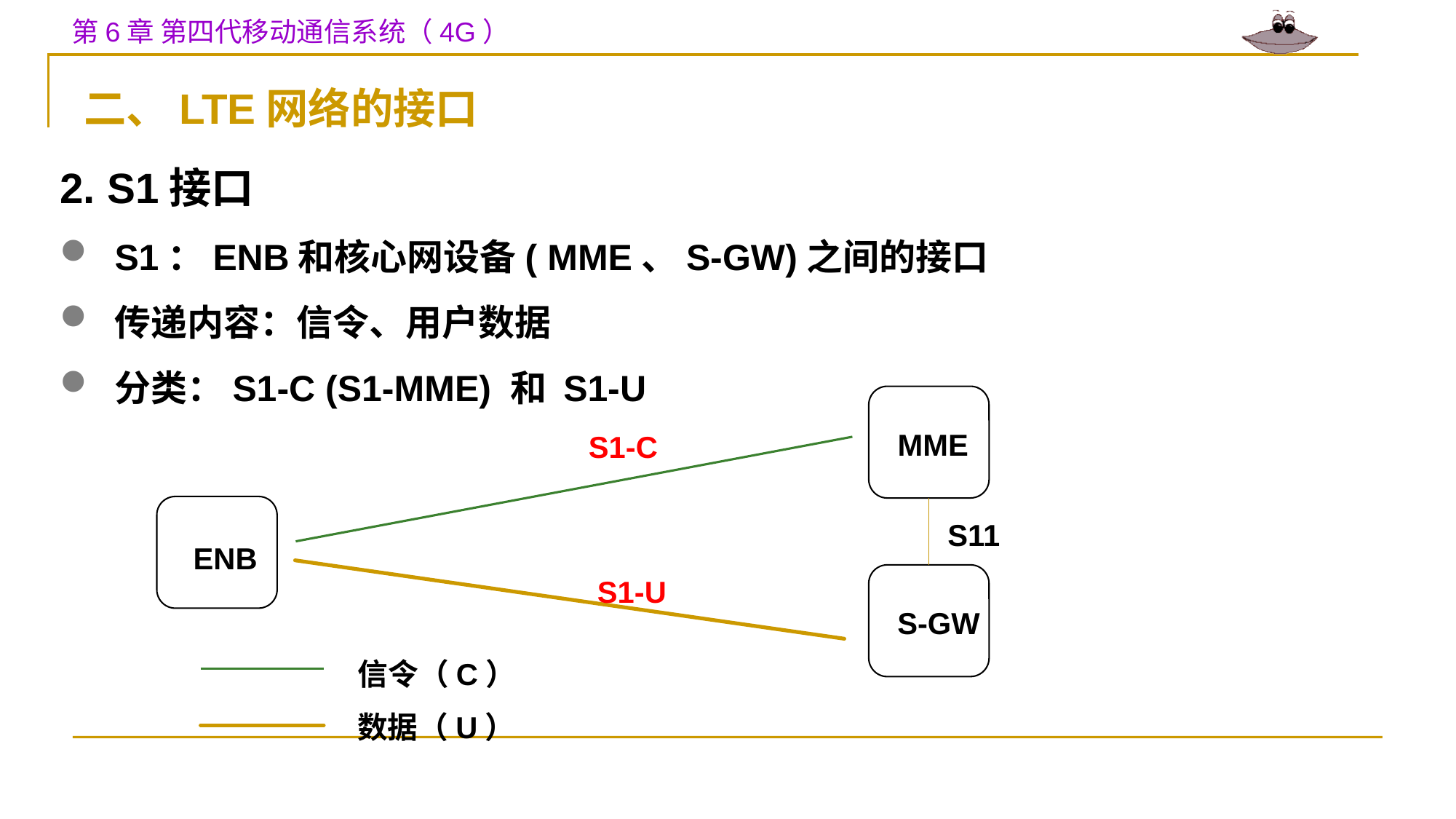

二、LTE网络的接口
2. S1接口
S1：ENB和核心网设备( MME、S-GW)之间的接口
传递内容：信令、用户数据
分类：S1-C (S1-MME) 和 S1-U

MME
S1-C

S11
ENB

S1-U
S-GW
信令（C）
数据（U）